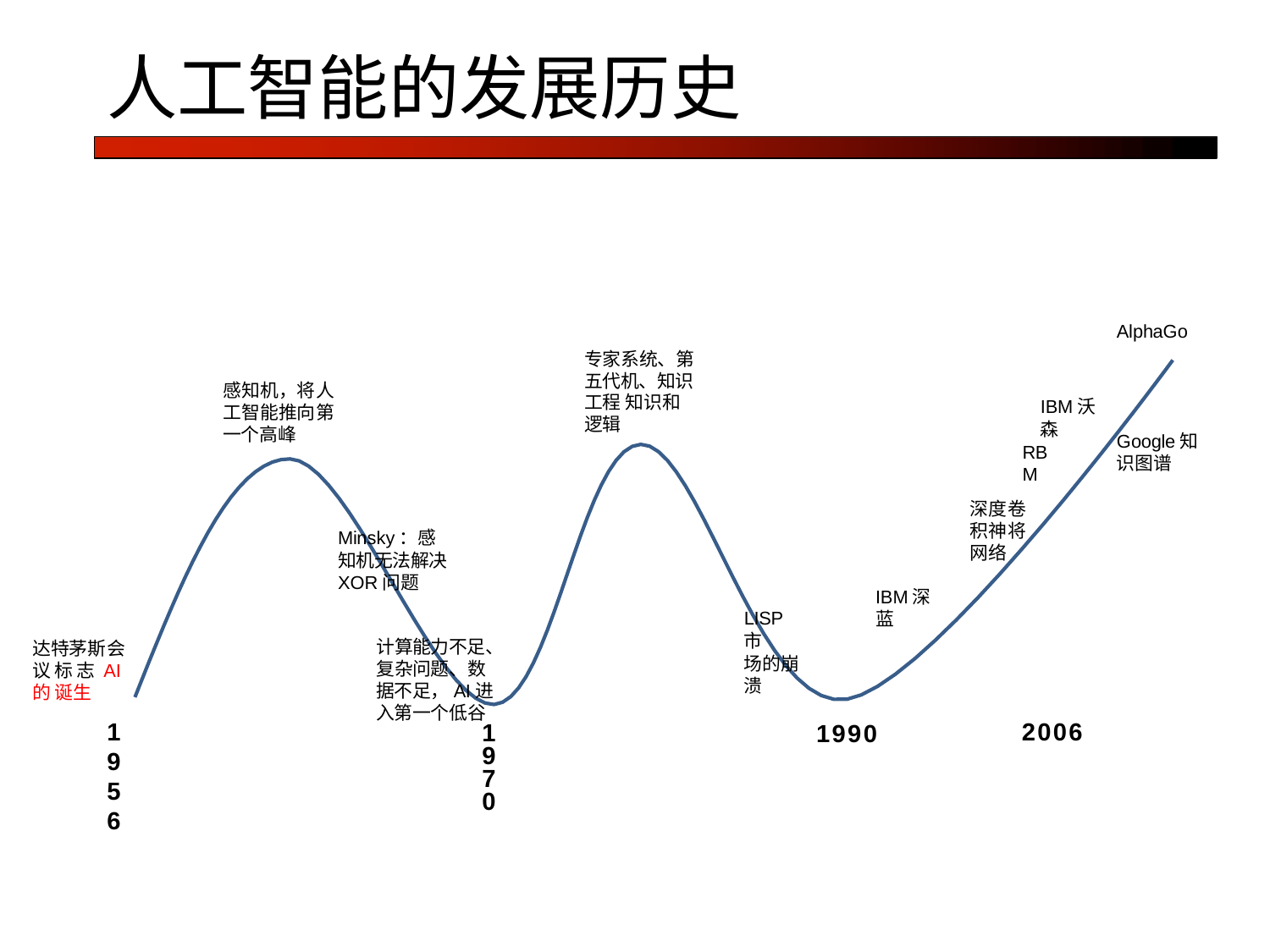

# 人工智能的发展历史
AlphaGo
专家系统、第 五代机、知识 工程 知识和逻辑

感知机，将人 工智能推向第 一个高峰
IBM沃森
Google知
识图谱
RBM
深度卷 积神将 网络
Minsky：感 知机无法解决 XOR问题
IBM深蓝
LISP市
场的崩 溃
计算能力不足、 复杂问题、数 据不足，AI进 入第一个低谷
1970
达特茅斯会 议标志AI的 诞生

1956
2006
1990